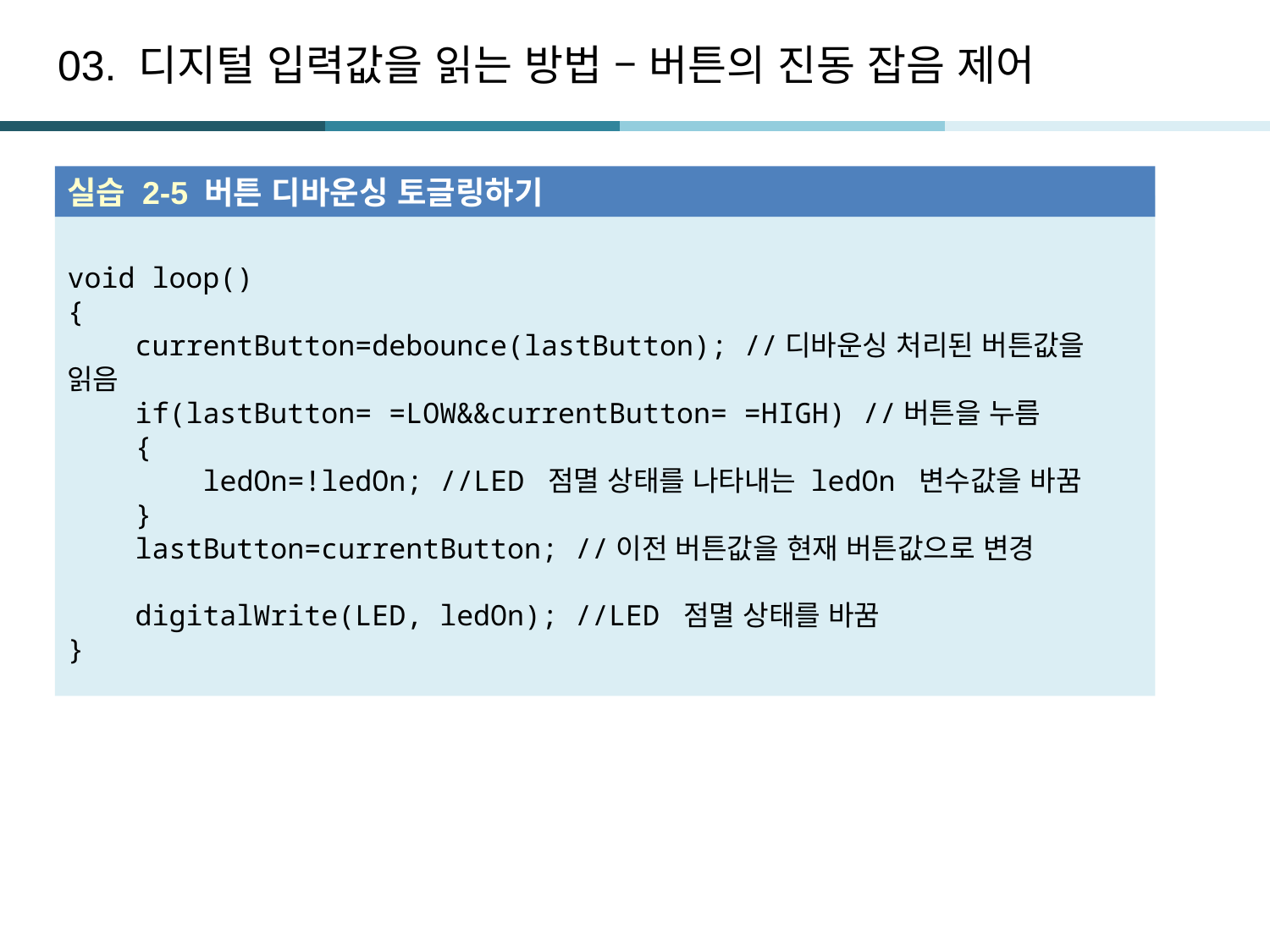

# 03. 디지털 입력값을 읽는 방법 – 버튼의 진동 잡음 제어
실습 2-5 버튼 디바운싱 토글링하기

void loop()
{
    currentButton=debounce(lastButton); //디바운싱 처리된 버튼값을 읽음
    if(lastButton= =LOW&&currentButton= =HIGH) //버튼을 누름
    {
        ledOn=!ledOn; //LED 점멸 상태를 나타내는 ledOn 변수값을 바꿈
    }
    lastButton=currentButton; //이전 버튼값을 현재 버튼값으로 변경

    digitalWrite(LED, ledOn); //LED 점멸 상태를 바꿈
}